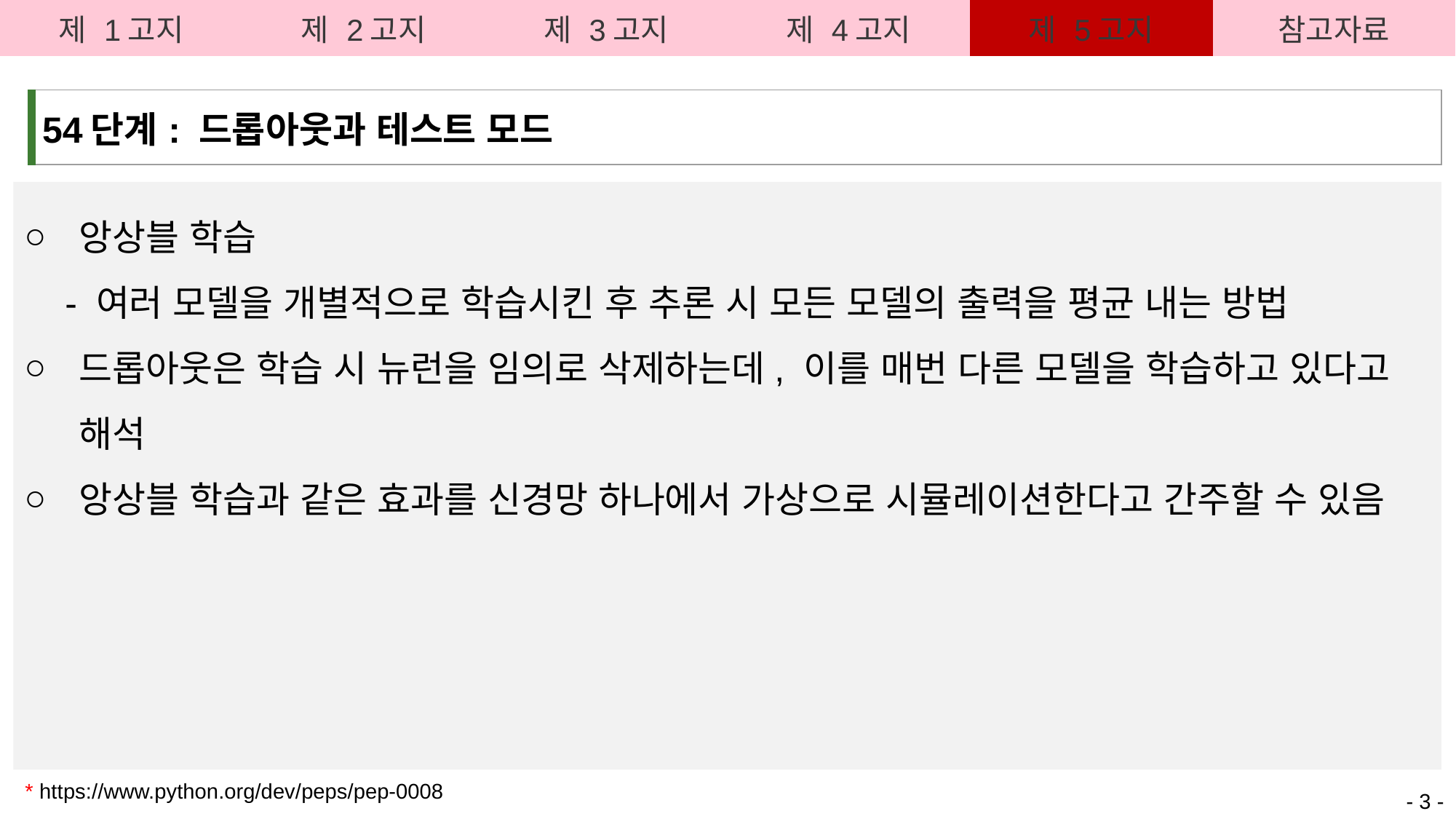

| 제 1고지 | 제 2고지 | 제 3고지 | 제 4고지 | 제 5고지 | 참고자료 |
| --- | --- | --- | --- | --- | --- |
| 54단계: 드롭아웃과 테스트 모드 |
| --- |
앙상블 학습
    - 여러 모델을 개별적으로 학습시킨 후 추론 시 모든 모델의 출력을 평균 내는 방법
드롭아웃은 학습 시 뉴런을 임의로 삭제하는데, 이를 매번 다른 모델을 학습하고 있다고 해석
앙상블 학습과 같은 효과를 신경망 하나에서 가상으로 시뮬레이션한다고 간주할 수 있음

* https://www.python.org/dev/peps/pep-0008
- 3 -